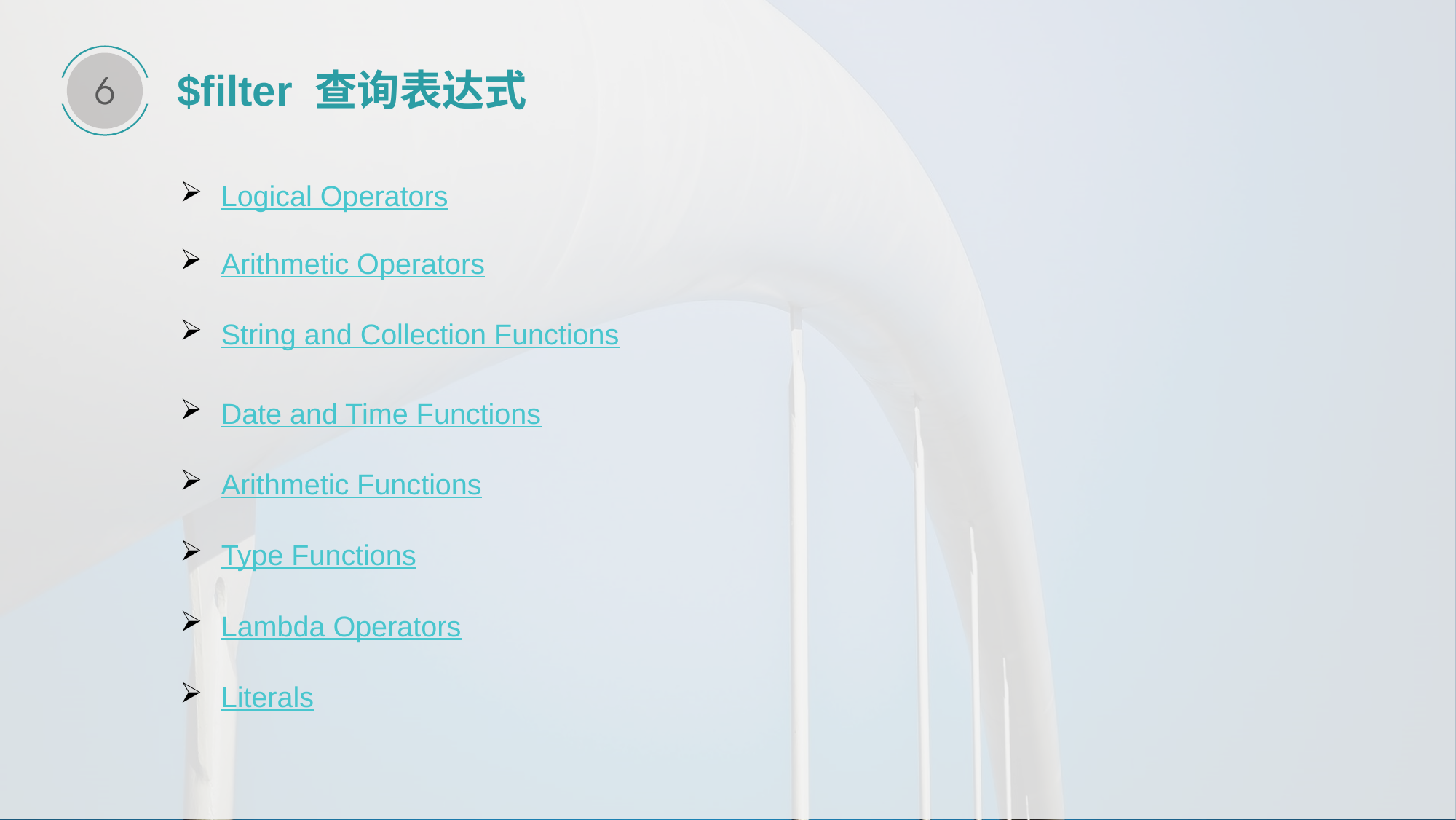

6
$filter 查询表达式
Logical Operators
Arithmetic Operators
String and Collection Functions
Date and Time Functions
Arithmetic Functions
Type Functions
Lambda Operators
Literals